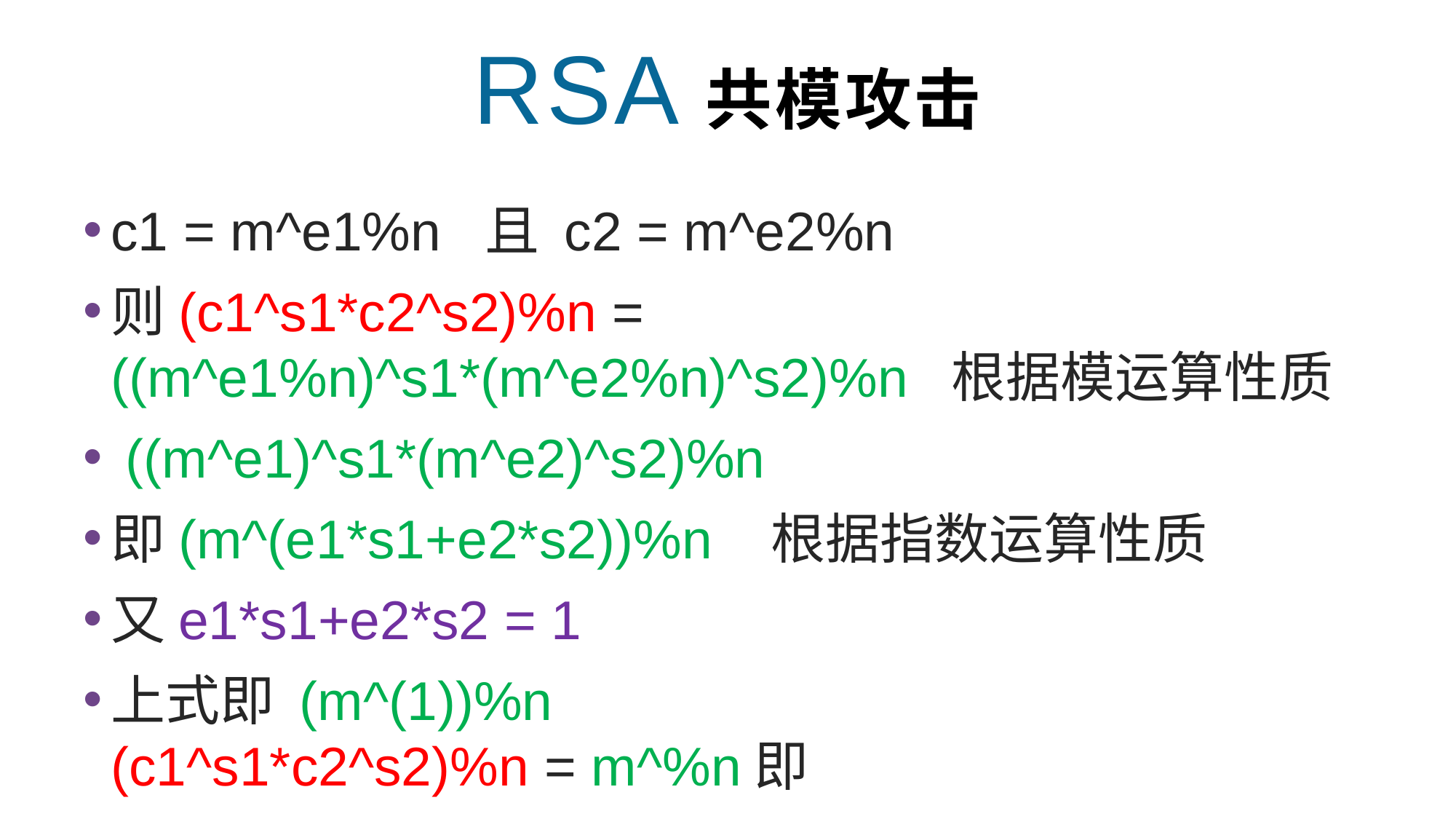

RSA共模攻击
c1 = m^e1%n  且 c2 = m^e2%n
则(c1^s1*c2^s2)%n = ((m^e1%n)^s1*(m^e2%n)^s2)%n  根据模运算性质
 ((m^e1)^s1*(m^e2)^s2)%n
即(m^(e1*s1+e2*s2))%n   根据指数运算性质
又e1*s1+e2*s2 = 1
上式即 (m^(1))%n
(c1^s1*c2^s2)%n = m^%n即
c1^s1*c2^s2 = m